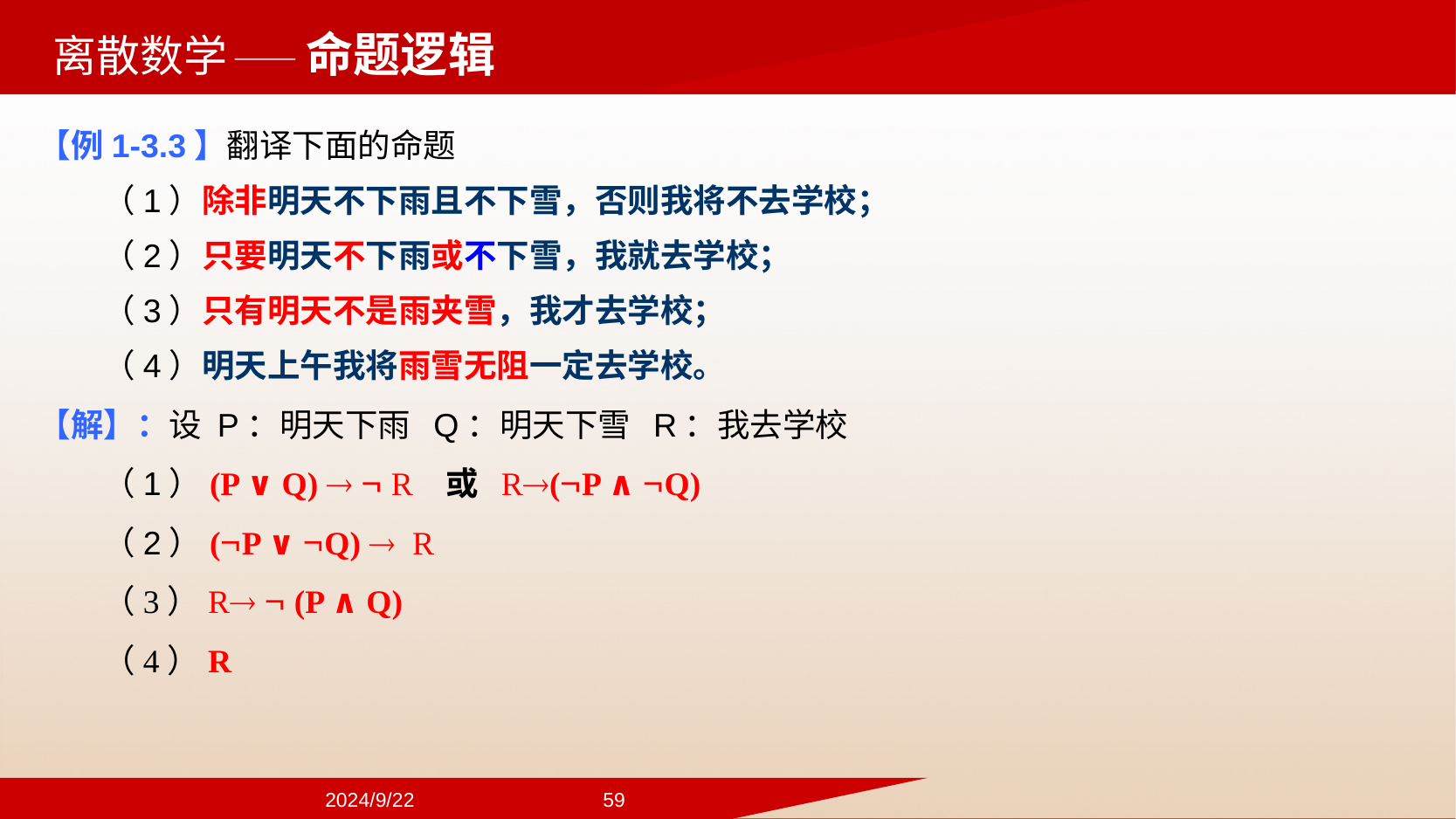

——命题逻辑
【例1-3.3】翻译下面的命题
（1）除非明天不下雨且不下雪，否则我将不去学校；
（2）只要明天不下雨或不下雪，我就去学校；
（3）只有明天不是雨夹雪，我才去学校；
（4）明天上午我将雨雪无阻一定去学校。
【解】：设 P：明天下雨  Q：明天下雪  R：我去学校
（1）(P ∨ Q) → ¬ R   或  R→(¬P ∧ ¬Q)
（2）(¬P ∨ ¬Q) →  R
（3）R→ ¬ (P ∧ Q)
（4）R
2024/9/22
59